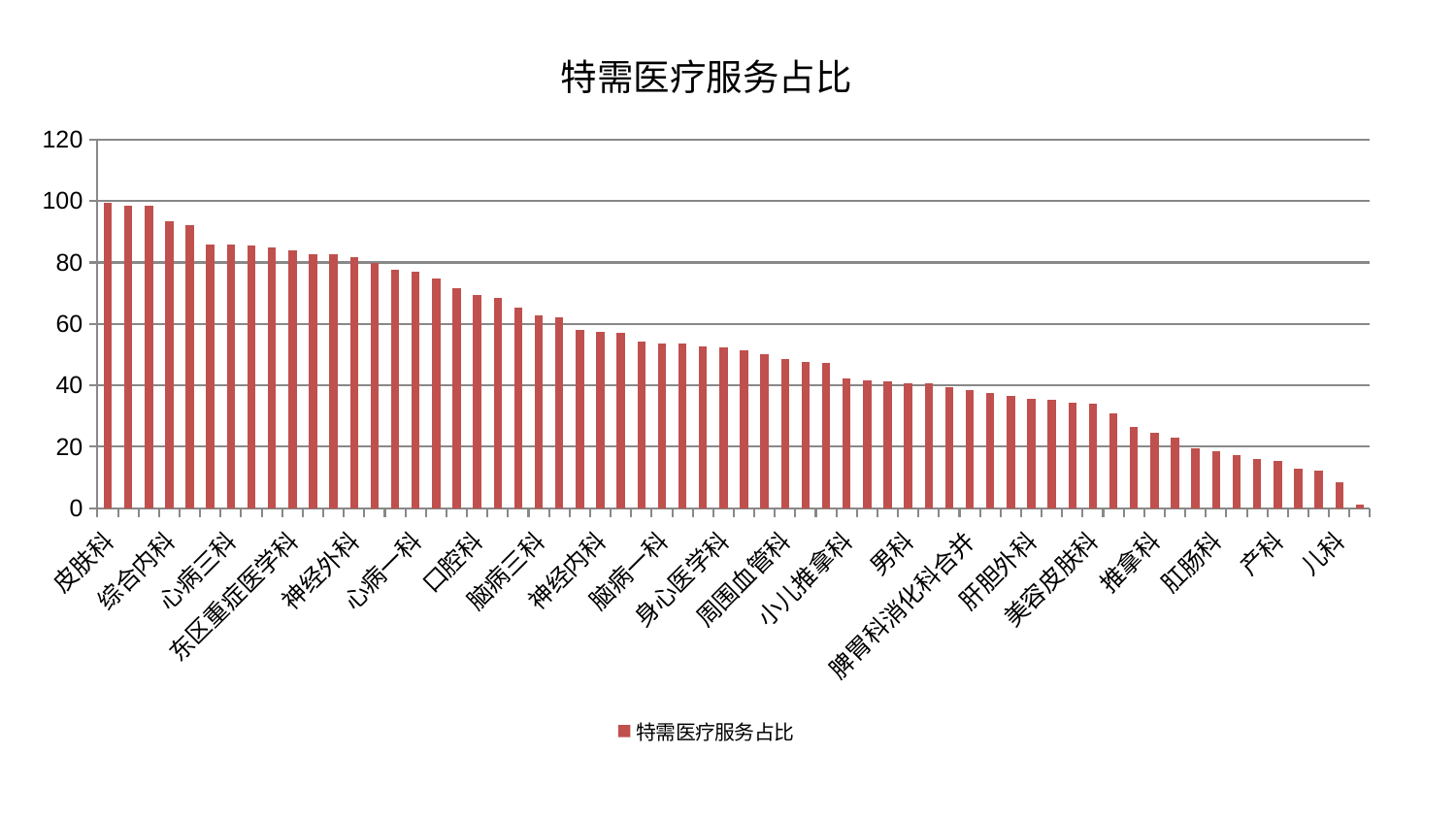

### Chart: 特需医疗服务占比

| Category | 特需医疗服务占比 |
|---|---|
| 皮肤科 | 99.34186267158107 |
| 显微骨科 | 98.46624652767828 |
| 医院 | 98.45182331226998 |
| 综合内科 | 93.39550339648417 |
| 妇科 | 92.15413069546105 |
| 肾脏内科 | 85.98006790471754 |
| 心病三科 | 85.77519631858239 |
| 老年医学科 | 85.66019797175592 |
| 脑病二科 | 85.00433406557578 |
| 东区重症医学科 | 84.04345357351868 |
| 眼科 | 82.674017024444 |
| 乳腺甲状腺外科 | 82.58638948040135 |
| 神经外科 | 81.83940364309494 |
| 血液科 | 79.93620979554932 |
| 微创骨科 | 77.70986049174869 |
| 心病一科 | 77.1325885611182 |
| 针灸科 | 74.7458825227018 |
| 心病四科 | 71.57607636759273 |
| 口腔科 | 69.33867355422399 |
| 妇二科 | 68.62476360817054 |
| 消化内科 | 65.47828868248101 |
| 脑病三科 | 62.89086247727524 |
| 泌尿外科 | 62.125455787846185 |
| 普通外科 | 58.22791400312346 |
| 神经内科 | 57.303313800212166 |
| 康复科 | 56.97543104155216 |
| 内分泌科 | 54.31806646526751 |
| 脑病一科 | 53.595512635832954 |
| 心病二科 | 53.575393444660754 |
| 运动损伤骨科 | 52.72697192359952 |
| 身心医学科 | 52.45942323506094 |
| 肝病科 | 51.456216749548965 |
| 耳鼻喉科 | 50.30861402860059 |
| 周围血管科 | 48.689887434191604 |
| 脊柱骨科 | 47.728246929526705 |
| 中医经典科 | 47.42391937415811 |
| 小儿推拿科 | 42.274882428325114 |
| 心血管内科 | 41.56867106406341 |
| 小儿骨科 | 41.18526191674492 |
| 男科 | 40.60893286597433 |
| 关节骨科 | 40.57628455404703 |
| 骨科 | 39.319050036810246 |
| 脾胃科消化科合并 | 38.61703846003826 |
| 治未病中心 | 37.42820209979547 |
| 胸外科 | 36.649221357915884 |
| 肝胆外科 | 35.73107780605833 |
| 妇科妇二科合并 | 35.24639779545171 |
| 西区重症医学科 | 34.26887583286167 |
| 美容皮肤科 | 34.15660818746624 |
| 重症医学科 | 30.86177626565476 |
| 风湿病科 | 26.58090129149462 |
| 推拿科 | 24.70092544066642 |
| 中医外治中心 | 22.904525456461645 |
| 创伤骨科 | 19.530126959269346 |
| 肛肠科 | 18.445352205723587 |
| 肾病科 | 17.424540896718632 |
| 肿瘤内科 | 16.156031811510594 |
| 产科 | 15.268380692868977 |
| 东区肾病科 | 12.92531286327172 |
| 呼吸内科 | 12.136642274702236 |
| 儿科 | 8.432139598981792 |
| 脾胃病科 | 1.3147799154678008 |
285